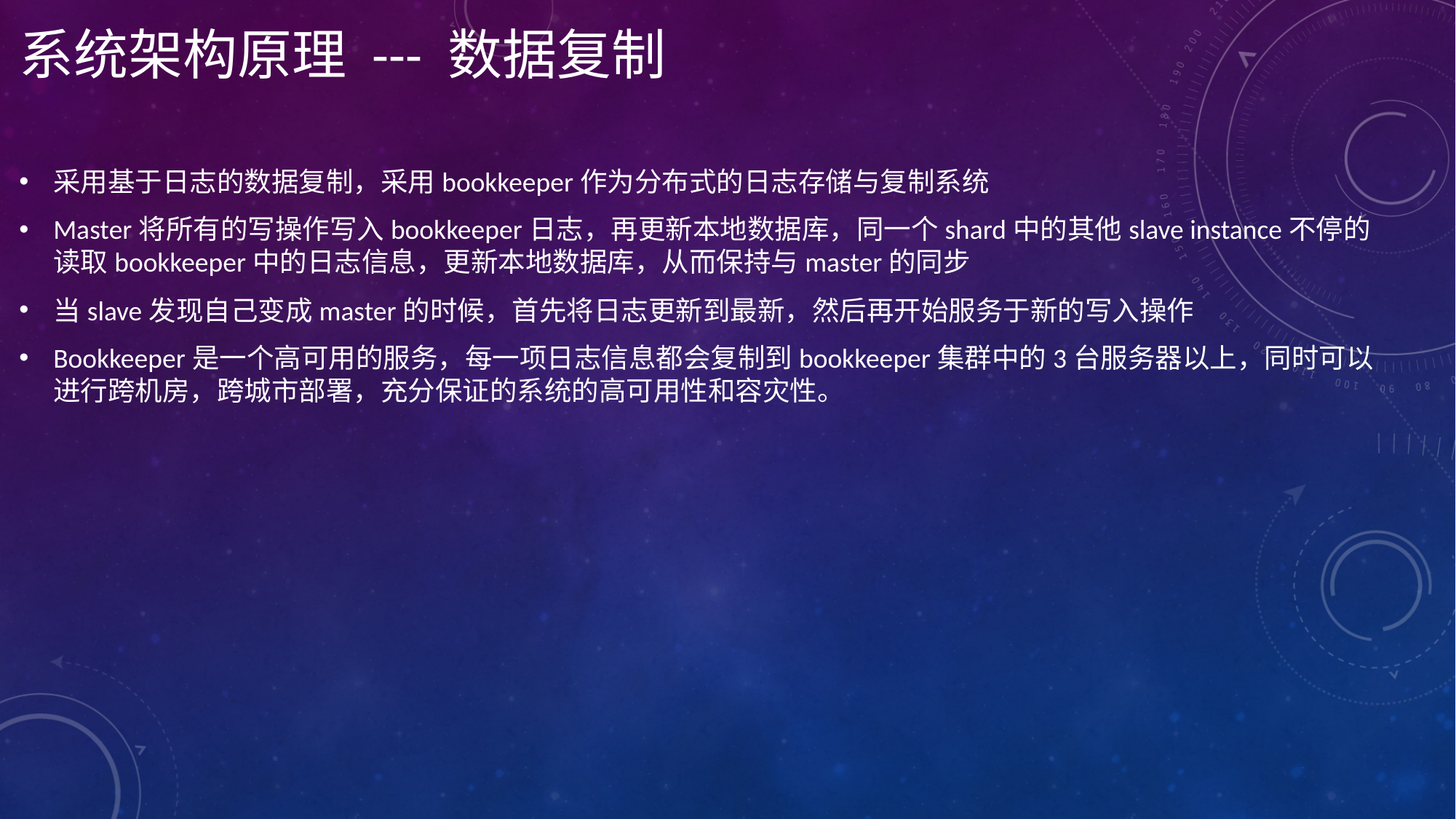

# 系统架构原理 --- 数据复制
采用基于日志的数据复制，采用bookkeeper作为分布式的日志存储与复制系统
Master将所有的写操作写入bookkeeper日志，再更新本地数据库，同一个shard中的其他slave instance不停的读取bookkeeper中的日志信息，更新本地数据库，从而保持与master的同步
当slave发现自己变成master的时候，首先将日志更新到最新，然后再开始服务于新的写入操作
Bookkeeper是一个高可用的服务，每一项日志信息都会复制到bookkeeper集群中的3台服务器以上，同时可以进行跨机房，跨城市部署，充分保证的系统的高可用性和容灾性。